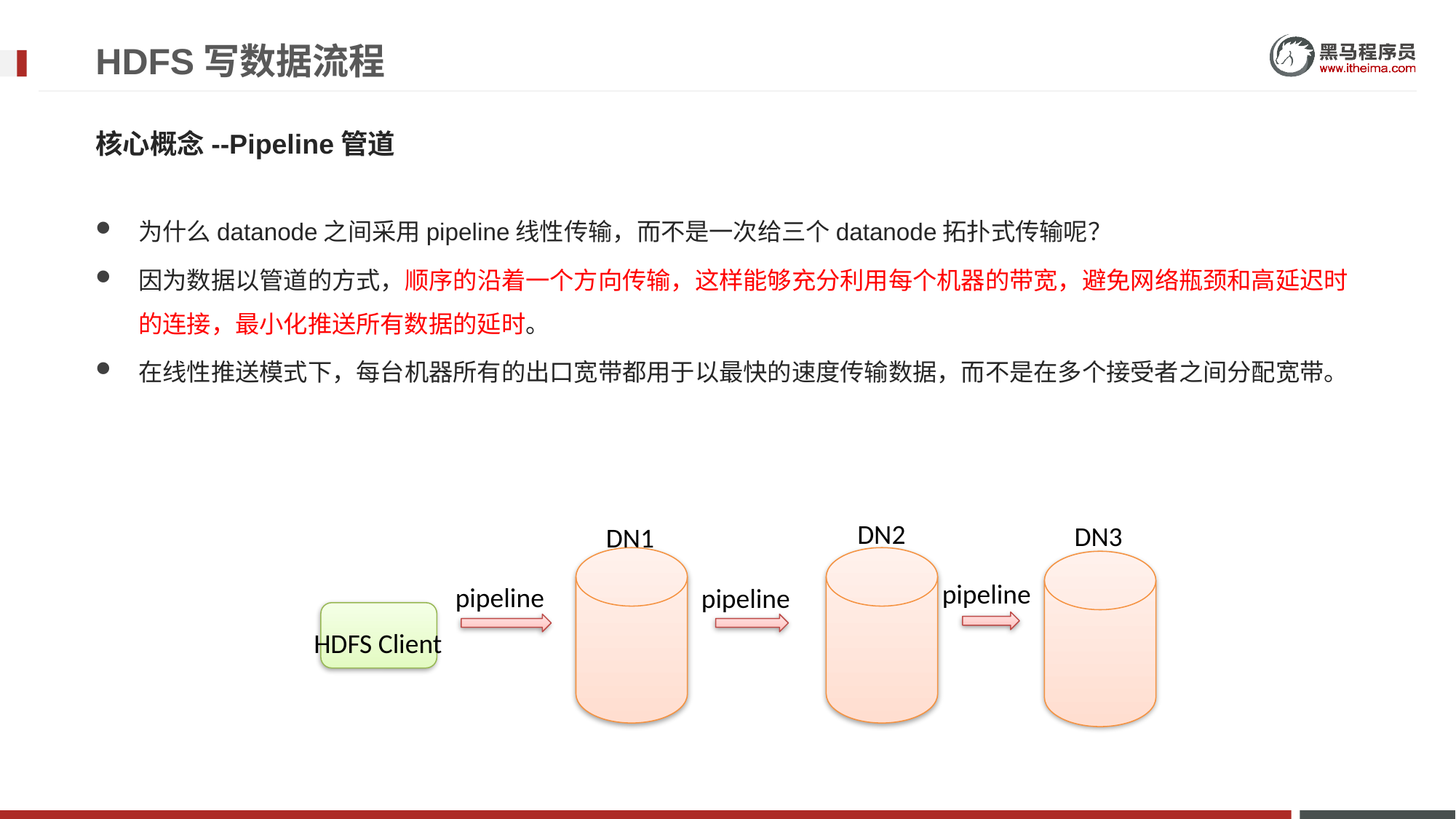

# HDFS写数据流程
核心概念--Pipeline管道
为什么datanode之间采用pipeline线性传输，而不是一次给三个datanode拓扑式传输呢？
因为数据以管道的方式，顺序的沿着一个方向传输，这样能够充分利用每个机器的带宽，避免网络瓶颈和高延迟时的连接，最小化推送所有数据的延时。
在线性推送模式下，每台机器所有的出口宽带都用于以最快的速度传输数据，而不是在多个接受者之间分配宽带。

DN2
DN3
DN1

pipeline
pipeline
pipeline

HDFS Client